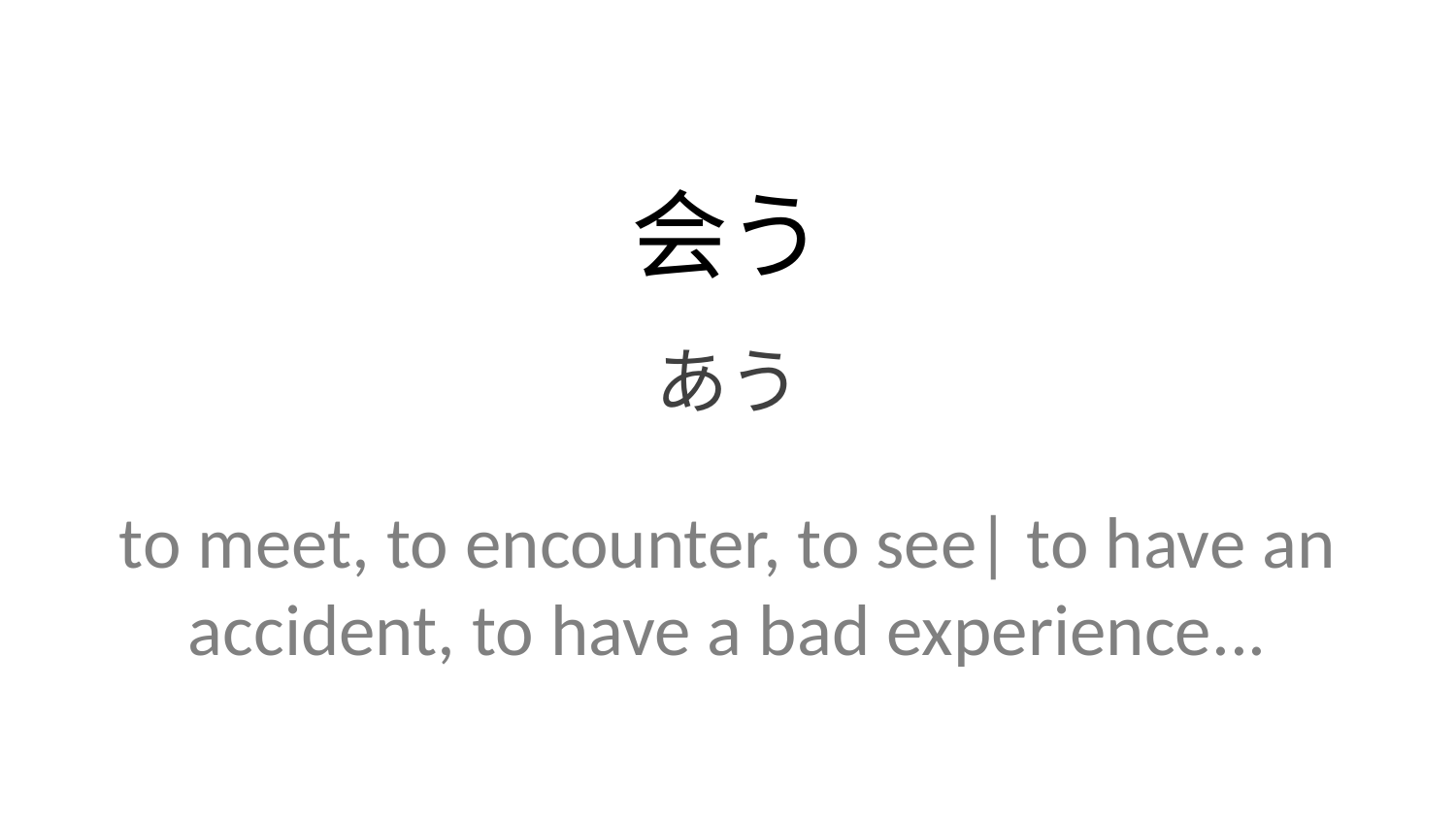

会う

あう
to meet, to encounter, to see| to have an accident, to have a bad experience...